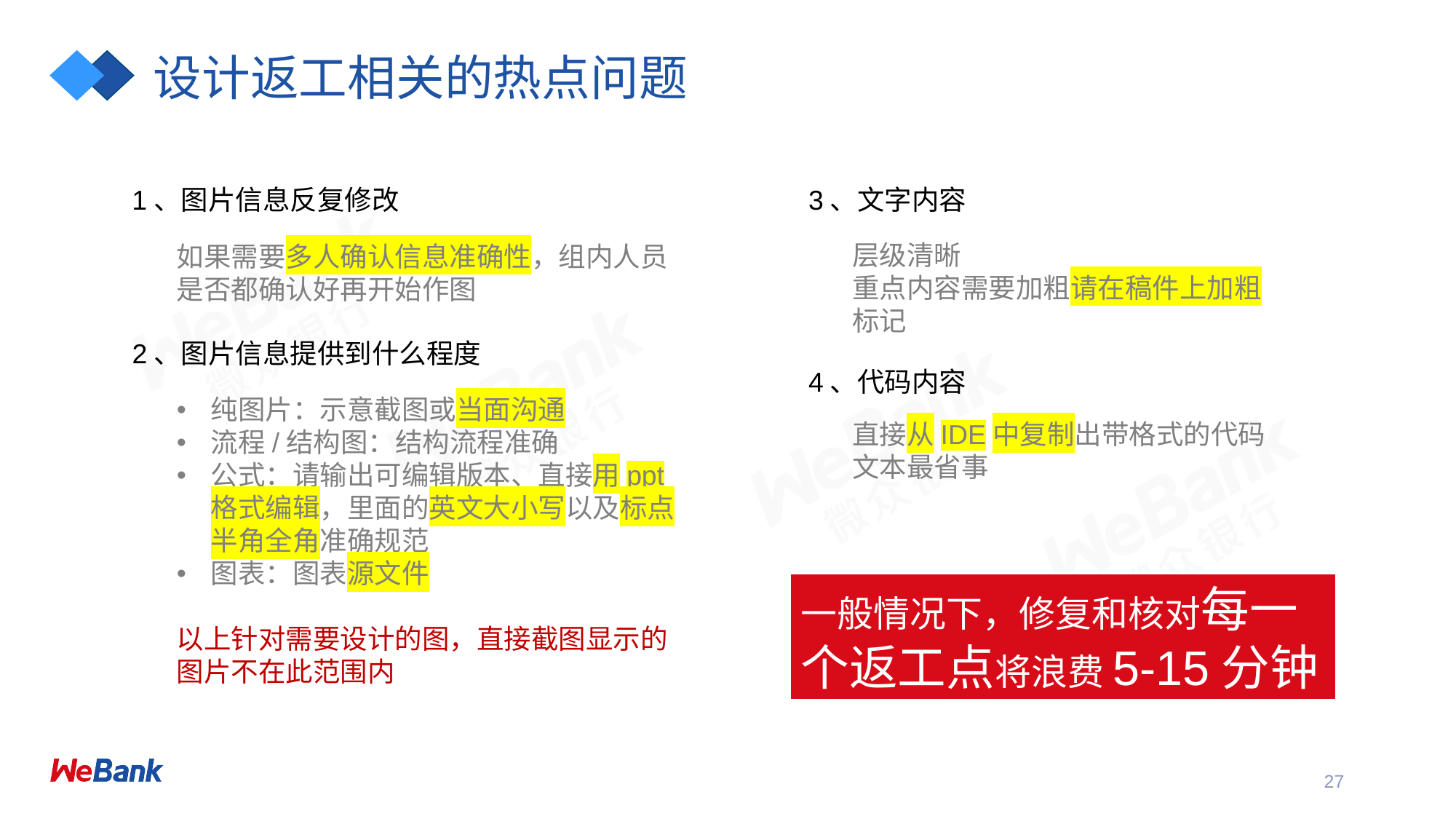

# 设计返工相关的热点问题
1、图片信息反复修改
3、文字内容
层级清晰
重点内容需要加粗请在稿件上加粗标记
如果需要多人确认信息准确性，组内人员是否都确认好再开始作图
2、图片信息提供到什么程度
4、代码内容
纯图片：示意截图或当面沟通
流程/结构图：结构流程准确
公式：请输出可编辑版本、直接用ppt格式编辑，里面的英文大小写以及标点半角全角准确规范
图表：图表源文件

以上针对需要设计的图，直接截图显示的图片不在此范围内
直接从IDE中复制出带格式的代码文本最省事
一般情况下，修复和核对每一个返工点将浪费5-15分钟
27